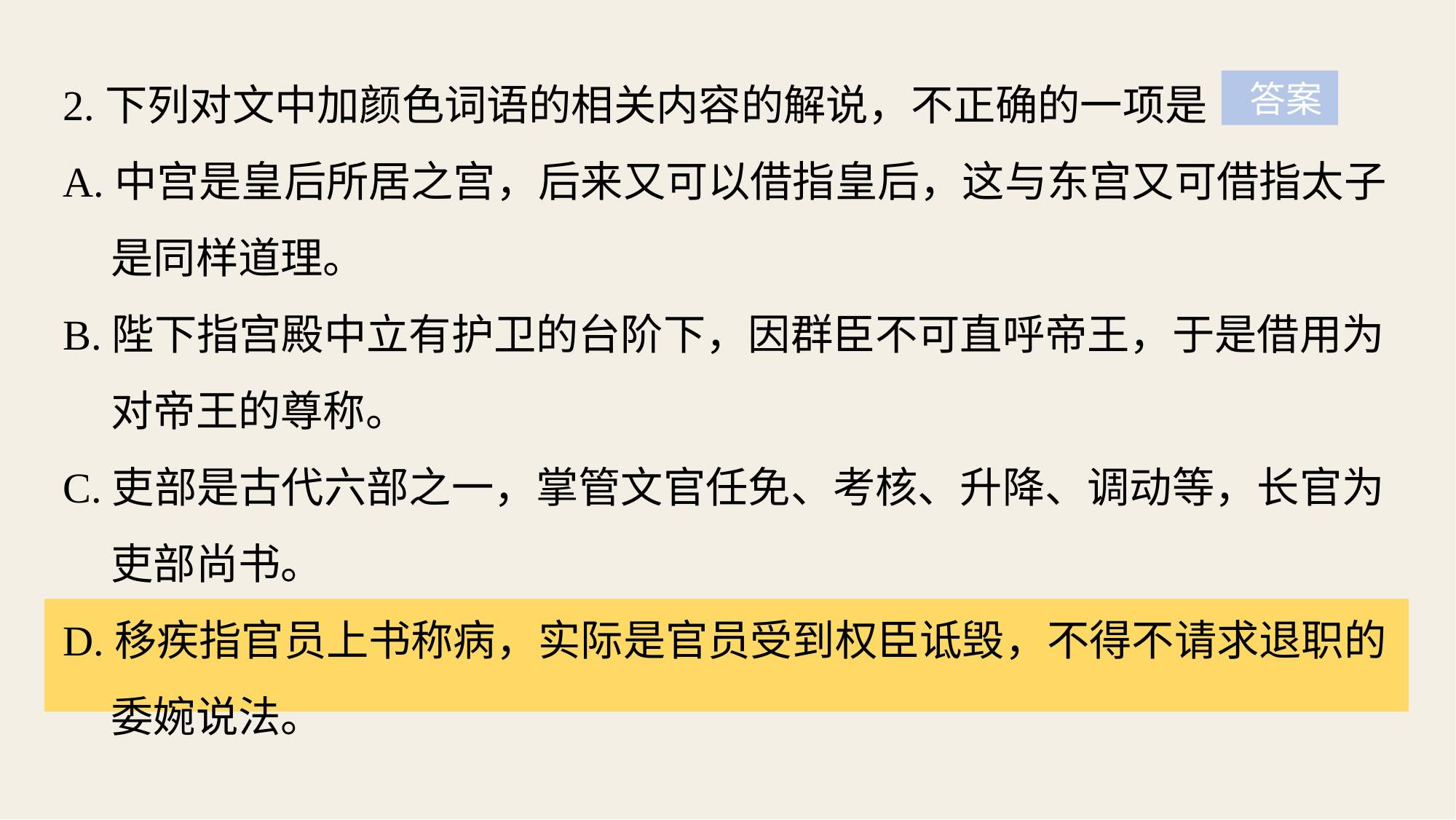

2.下列对文中加颜色词语的相关内容的解说，不正确的一项是
A.中宫是皇后所居之宫，后来又可以借指皇后，这与东宫又可借指太子
    是同样道理。
B.陛下指宫殿中立有护卫的台阶下，因群臣不可直呼帝王，于是借用为
    对帝王的尊称。
C.吏部是古代六部之一，掌管文官任免、考核、升降、调动等，长官为
    吏部尚书。
D.移疾指官员上书称病，实际是官员受到权臣诋毁，不得不请求退职的
    委婉说法。
 答案